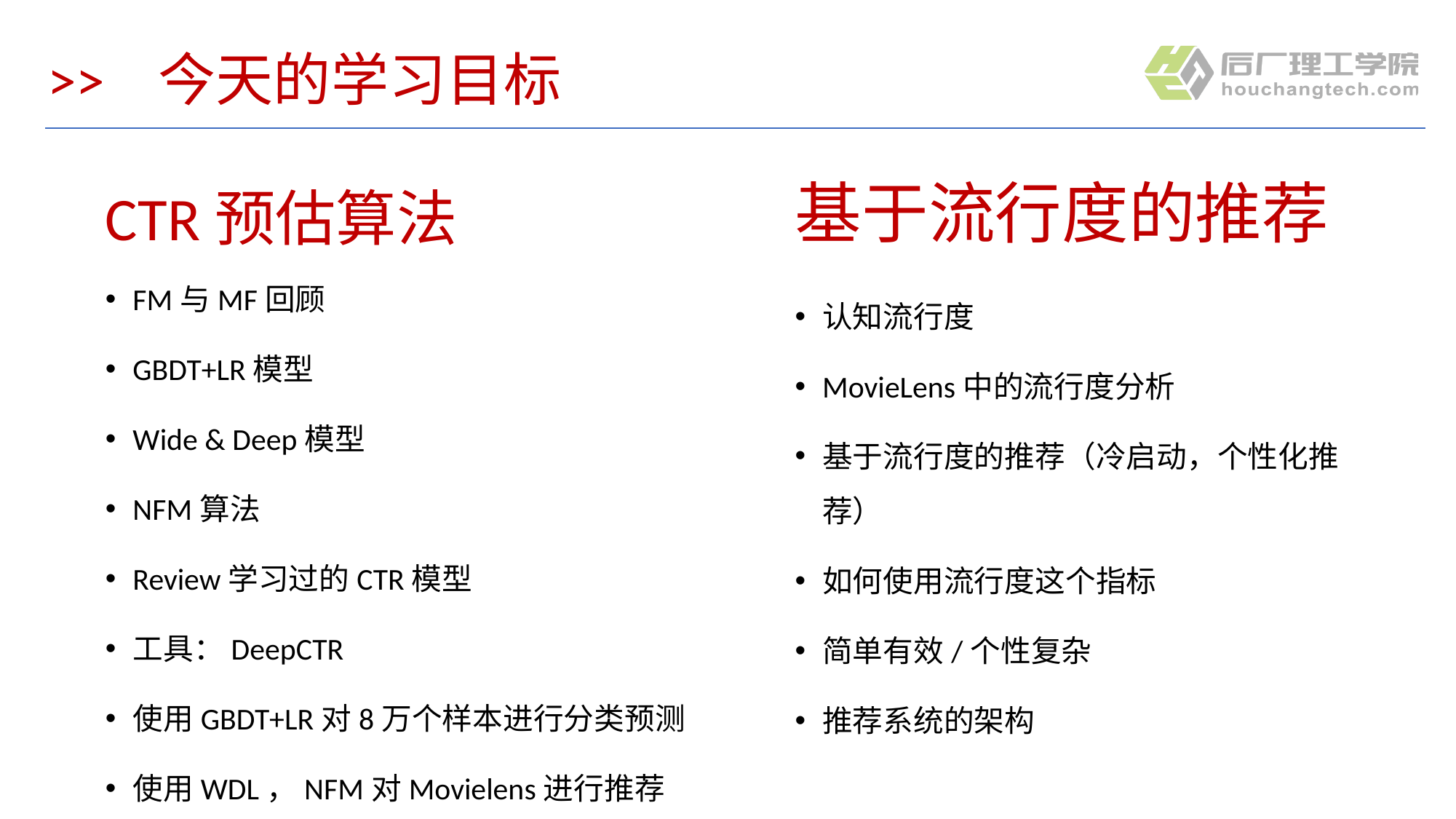

# >>   今天的学习目标
基于流行度的推荐
CTR预估算法
FM与MF回顾
GBDT+LR模型
Wide & Deep模型
NFM算法
Review学习过的CTR模型
工具：DeepCTR
使用GBDT+LR对8万个样本进行分类预测
使用WDL，NFM对Movielens进行推荐

认知流行度
MovieLens中的流行度分析
基于流行度的推荐（冷启动，个性化推荐）
如何使用流行度这个指标
简单有效/个性复杂
推荐系统的架构